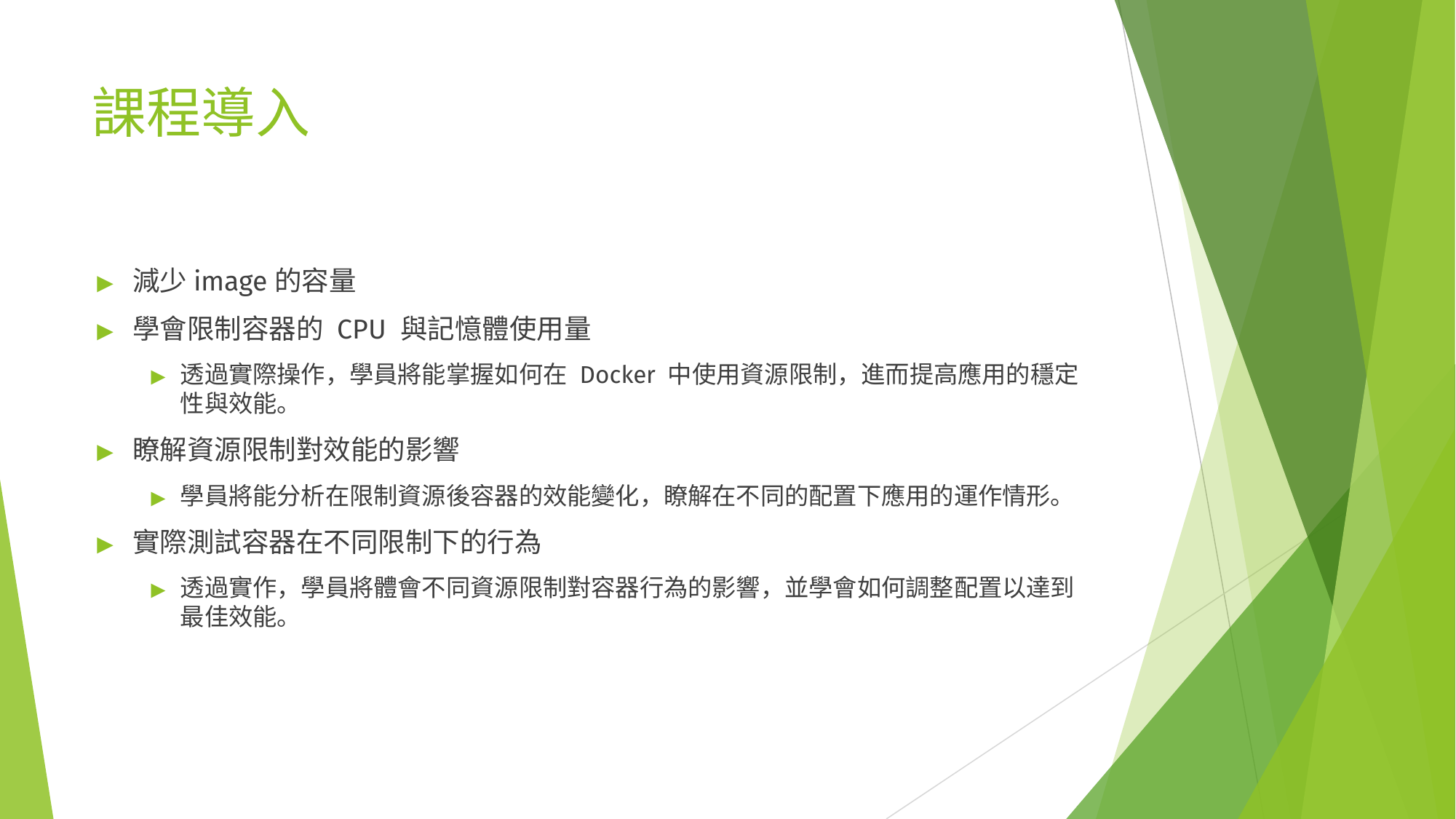

# 課程導入
減少image的容量
學會限制容器的 CPU 與記憶體使用量
透過實際操作，學員將能掌握如何在 Docker 中使用資源限制，進而提高應用的穩定性與效能。
瞭解資源限制對效能的影響
學員將能分析在限制資源後容器的效能變化，瞭解在不同的配置下應用的運作情形。
實際測試容器在不同限制下的行為
透過實作，學員將體會不同資源限制對容器行為的影響，並學會如何調整配置以達到最佳效能。